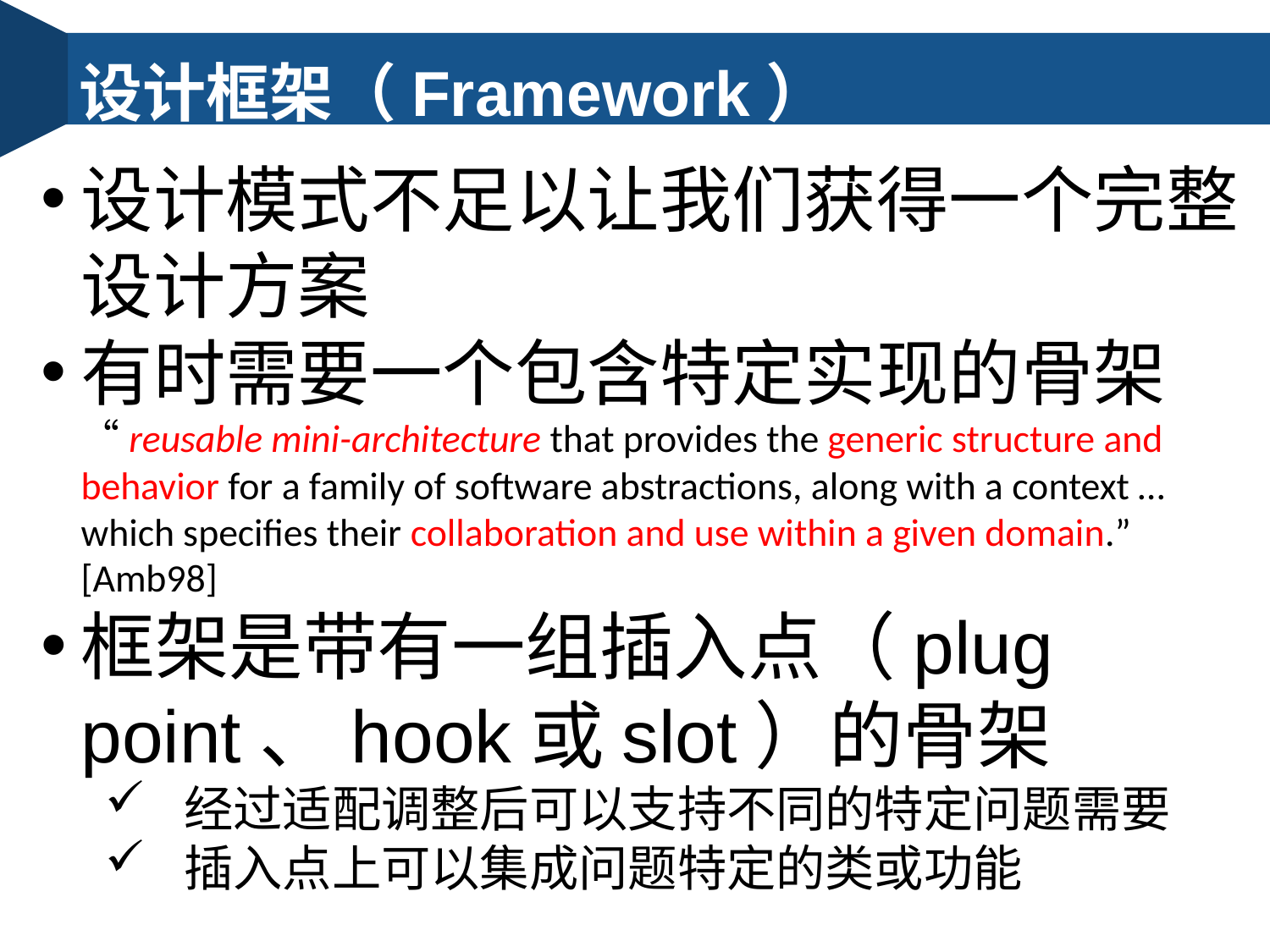

设计框架（Framework）

设计模式不足以让我们获得一个完整设计方案
有时需要一个包含特定实现的骨架
“reusable mini-architecture that provides the generic structure and behavior for a family of software abstractions, along with a context … which specifies their collaboration and use within a given domain.” [Amb98]
框架是带有一组插入点（plug point、hook或slot）的骨架
经过适配调整后可以支持不同的特定问题需要
插入点上可以集成问题特定的类或功能